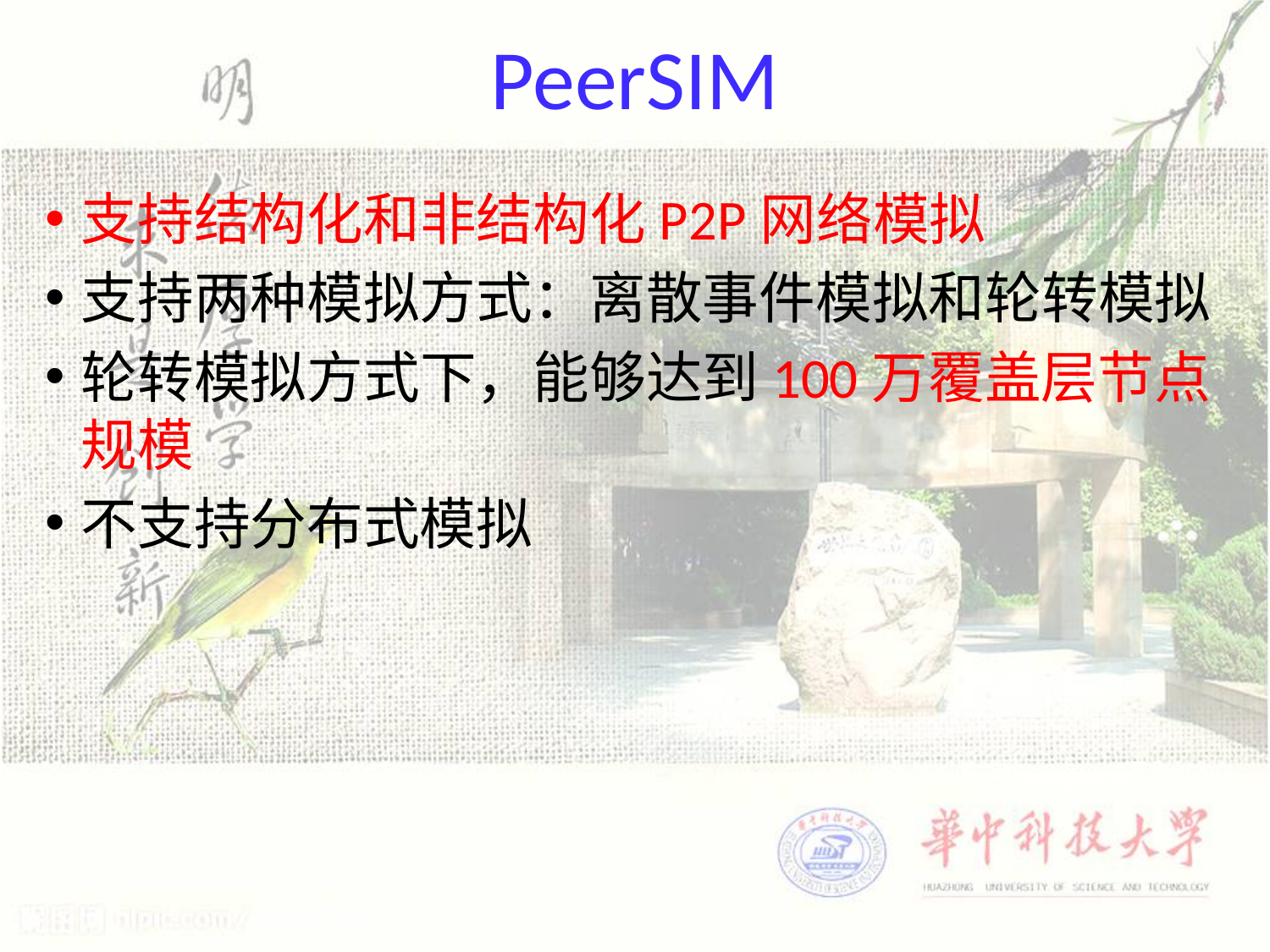

# PeerSIM
支持结构化和非结构化P2P网络模拟
支持两种模拟方式：离散事件模拟和轮转模拟
轮转模拟方式下，能够达到100万覆盖层节点规模
不支持分布式模拟